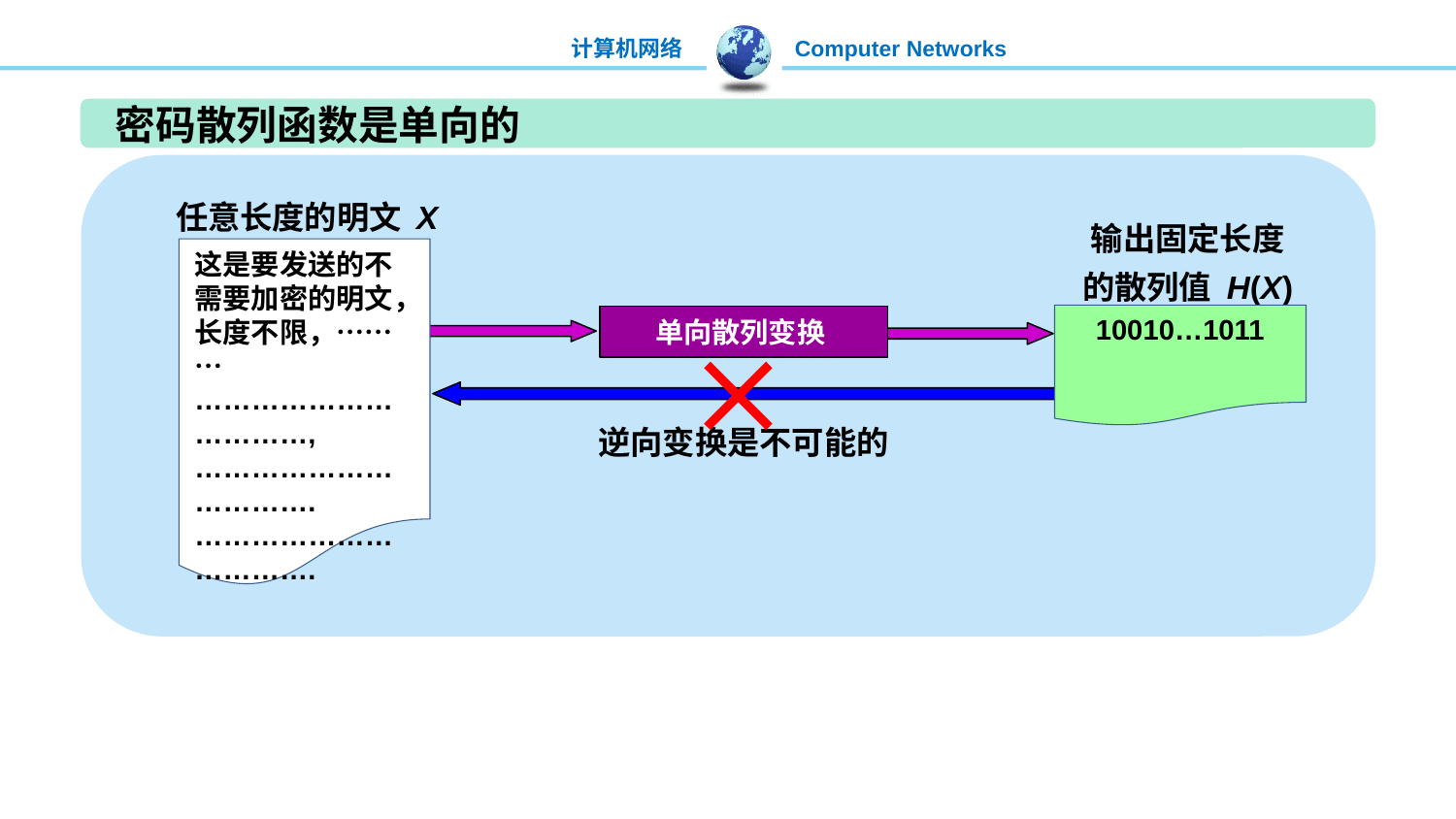

密码散列函数是单向的

 任意长度的明文 X

这是要发送的不需要加密的明文，长度不限，………
……………………………,
…………………………….
…………………………….
输出固定长度
的散列值 H(X)
10010…1011
单向散列变换

×
逆向变换是不可能的